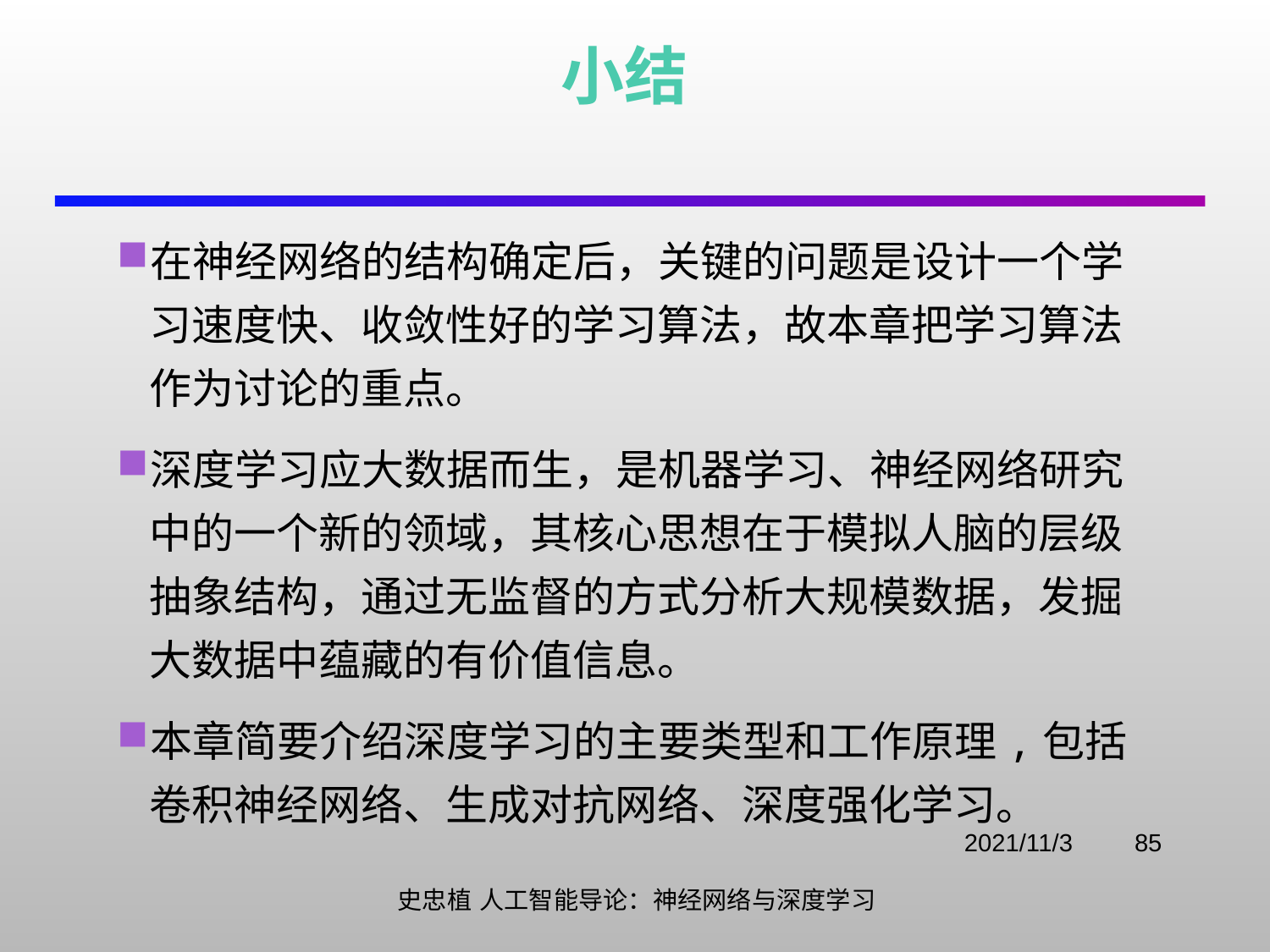

# 小结
在神经网络的结构确定后，关键的问题是设计一个学习速度快、收敛性好的学习算法，故本章把学习算法作为讨论的重点。
深度学习应大数据而生，是机器学习、神经网络研究中的一个新的领域，其核心思想在于模拟人脑的层级抽象结构，通过无监督的方式分析大规模数据，发掘大数据中蕴藏的有价值信息。
本章简要介绍深度学习的主要类型和工作原理,包括卷积神经网络、生成对抗网络、深度强化学习。
2021/11/3
85
史忠植 人工智能导论：神经网络与深度学习